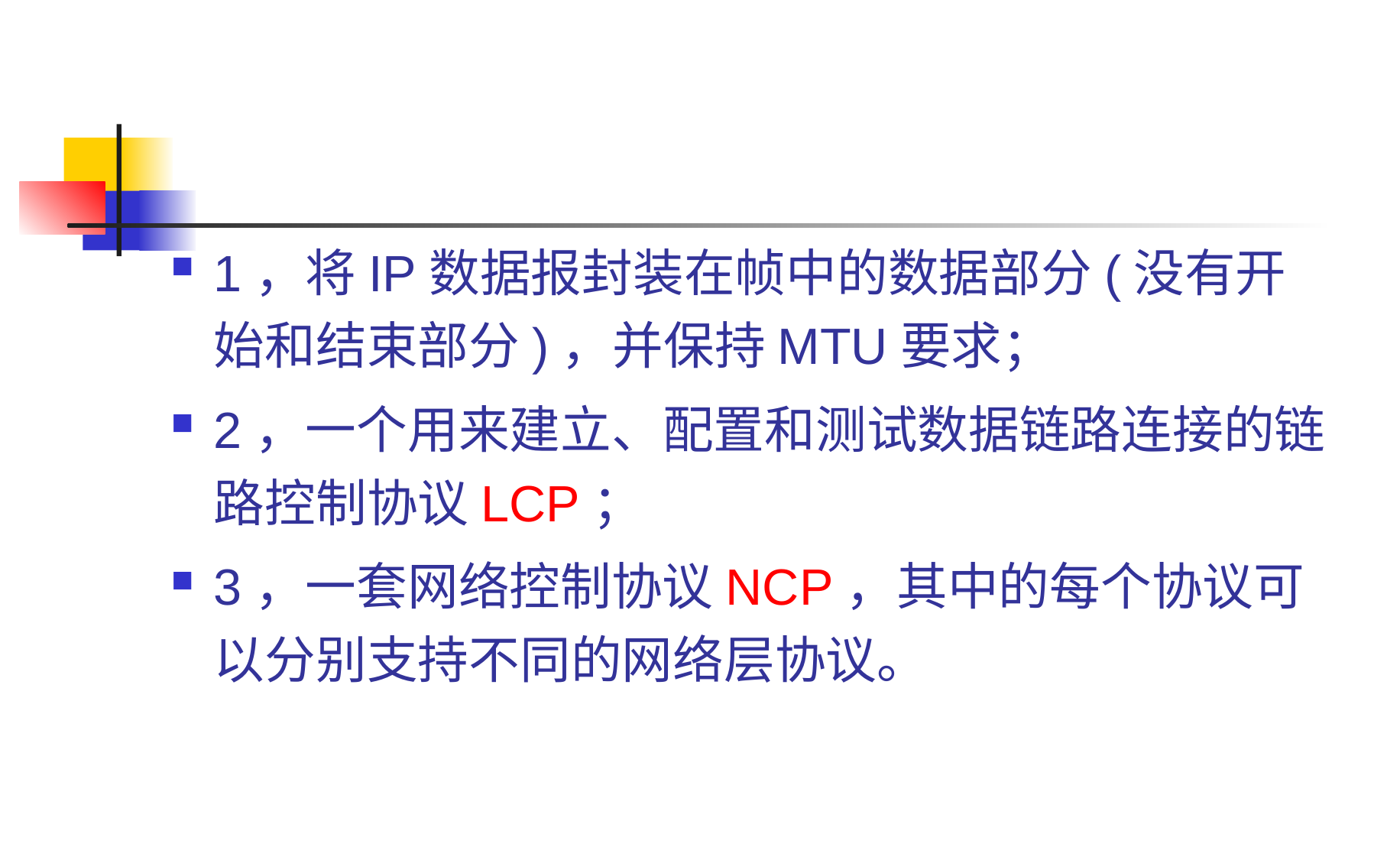

#
1，将IP数据报封装在帧中的数据部分(没有开始和结束部分)，并保持MTU要求；
2，一个用来建立、配置和测试数据链路连接的链路控制协议LCP；
3，一套网络控制协议NCP，其中的每个协议可以分别支持不同的网络层协议。